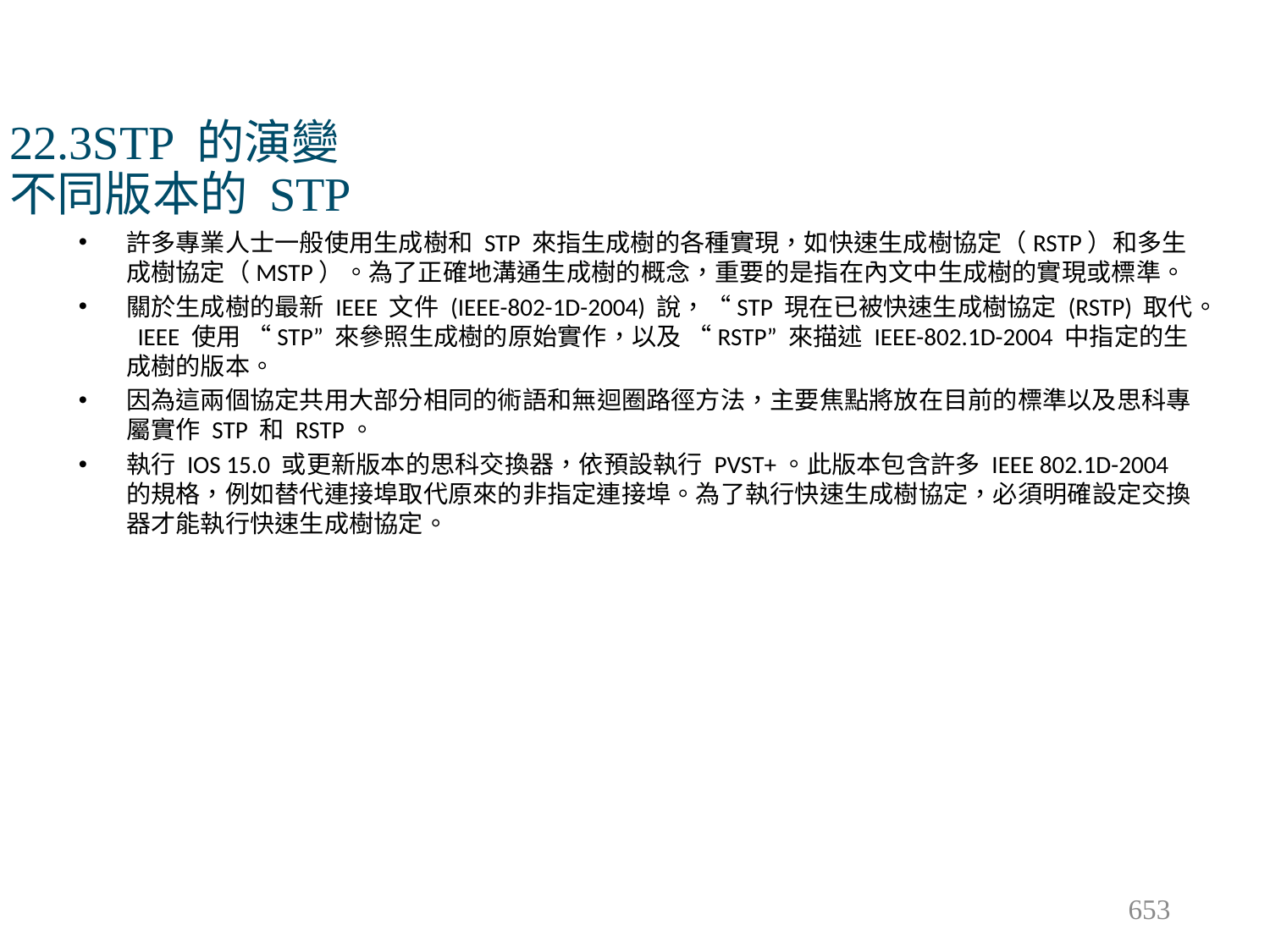

# 22.3STP 的演變 不同版本的 STP
許多專業人士一般使用生成樹和 STP 來指生成樹的各種實現，如快速生成樹協定（RSTP）和多生成樹協定（MSTP）。為了正確地溝通生成樹的概念，重要的是指在內文中生成樹的實現或標準。
關於生成樹的最新 IEEE 文件 (IEEE-802-1D-2004) 說，“STP 現在已被快速生成樹協定 (RSTP) 取代。 IEEE 使用 “STP” 來參照生成樹的原始實作，以及 “RSTP” 來描述 IEEE-802.1D-2004 中指定的生成樹的版本。
因為這兩個協定共用大部分相同的術語和無迴圈路徑方法，主要焦點將放在目前的標準以及思科專屬實作 STP 和 RSTP。
執行 IOS 15.0 或更新版本的思科交換器，依預設執行 PVST+。此版本包含許多 IEEE 802.1D-2004 的規格，例如替代連接埠取代原來的非指定連接埠。為了執行快速生成樹協定，必須明確設定交換器才能執行快速生成樹協定。
653